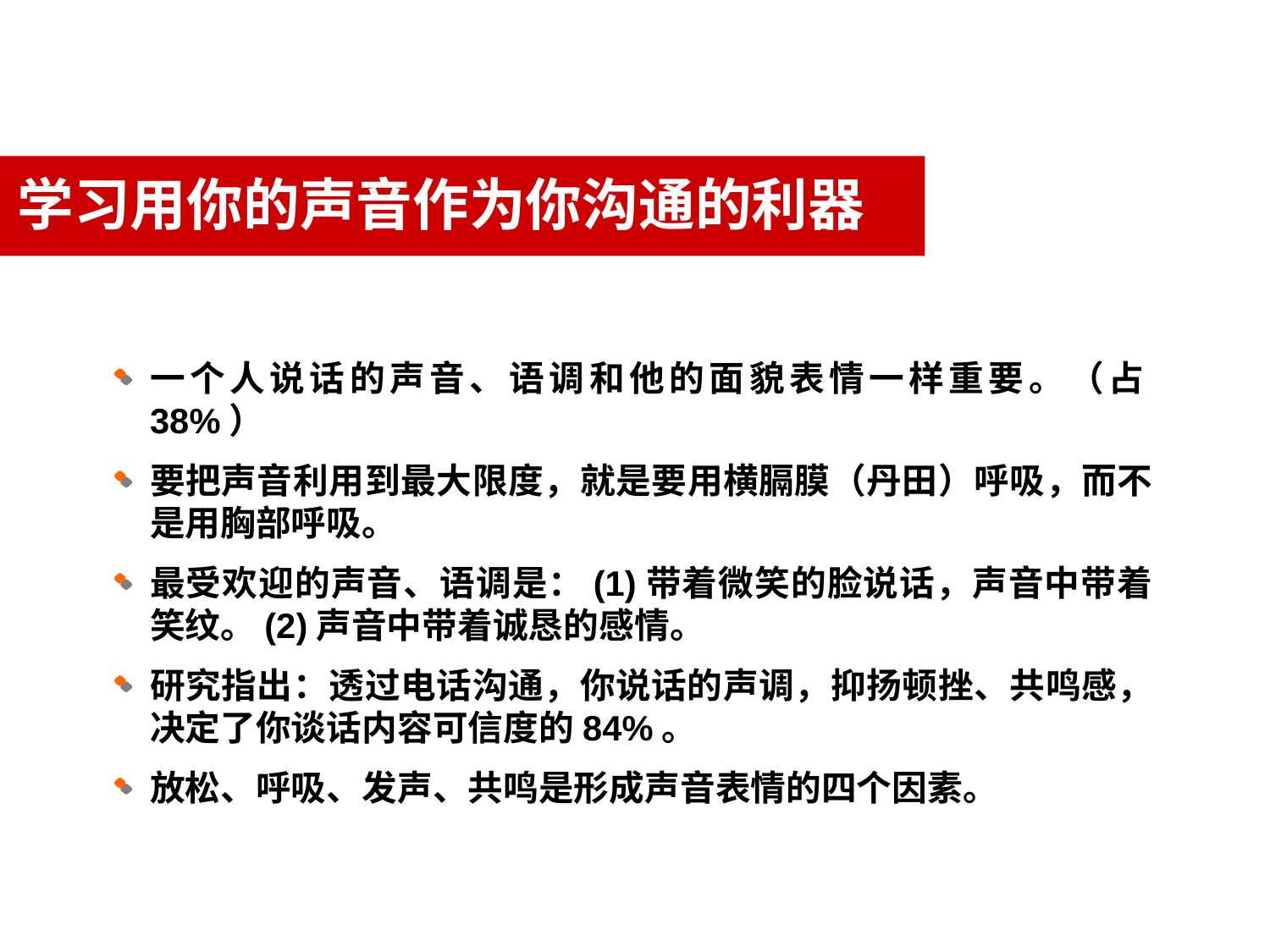

学习用你的声音作为你沟通的利器

一个人说话的声音、语调和他的面貌表情一样重要。（占38%）
要把声音利用到最大限度，就是要用横膈膜（丹田）呼吸，而不是用胸部呼吸。
最受欢迎的声音、语调是：(1)带着微笑的脸说话，声音中带着笑纹。(2)声音中带着诚恳的感情。
研究指出：透过电话沟通，你说话的声调，抑扬顿挫、共鸣感，决定了你谈话内容可信度的84%。
放松、呼吸、发声、共鸣是形成声音表情的四个因素。